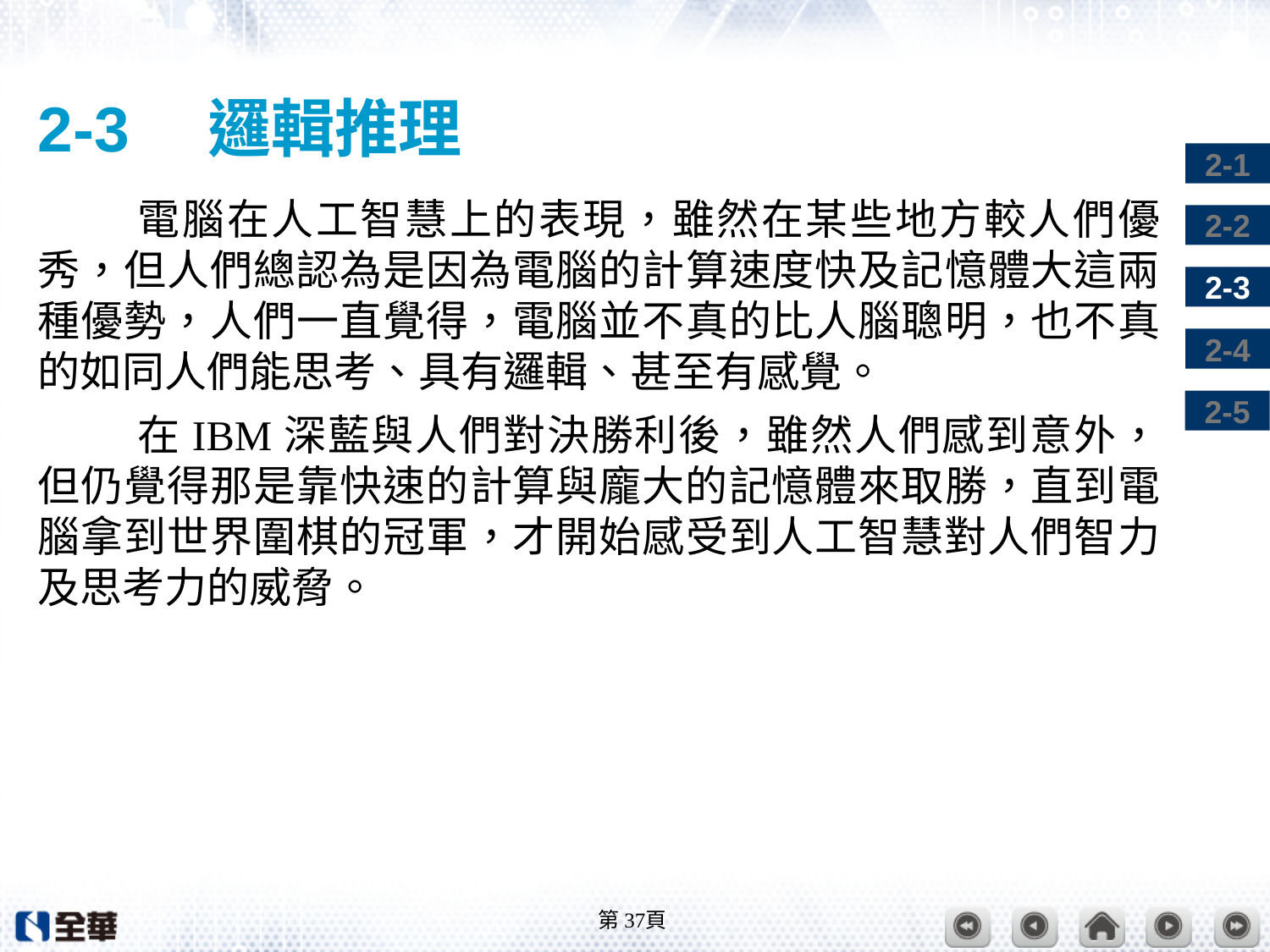

# 2-3　邏輯推理
電腦在人工智慧上的表現，雖然在某些地方較人們優秀，但人們總認為是因為電腦的計算速度快及記憶體大這兩種優勢，人們一直覺得，電腦並不真的比人腦聰明，也不真的如同人們能思考、具有邏輯、甚至有感覺。
在IBM深藍與人們對決勝利後，雖然人們感到意外，但仍覺得那是靠快速的計算與龐大的記憶體來取勝，直到電腦拿到世界圍棋的冠軍，才開始感受到人工智慧對人們智力及思考力的威脅。